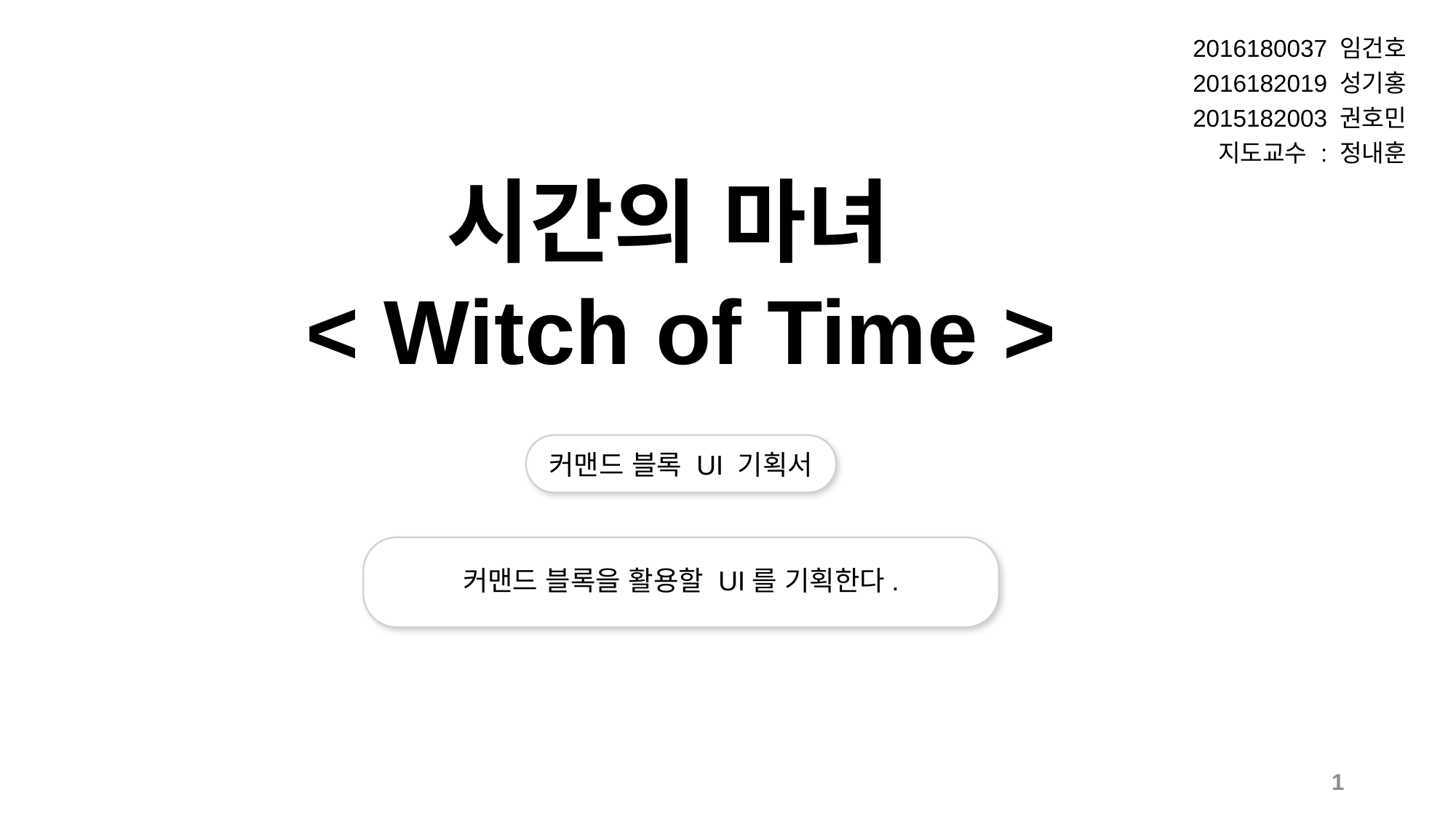

| 2016180037 임건호 2016182019 성기홍 2015182003 권호민 지도교수 : 정내훈 |
| --- |
시간의 마녀
< Witch of Time >
커맨드 블록 UI 기획서
커맨드 블록을 활용할 UI를 기획한다.
1